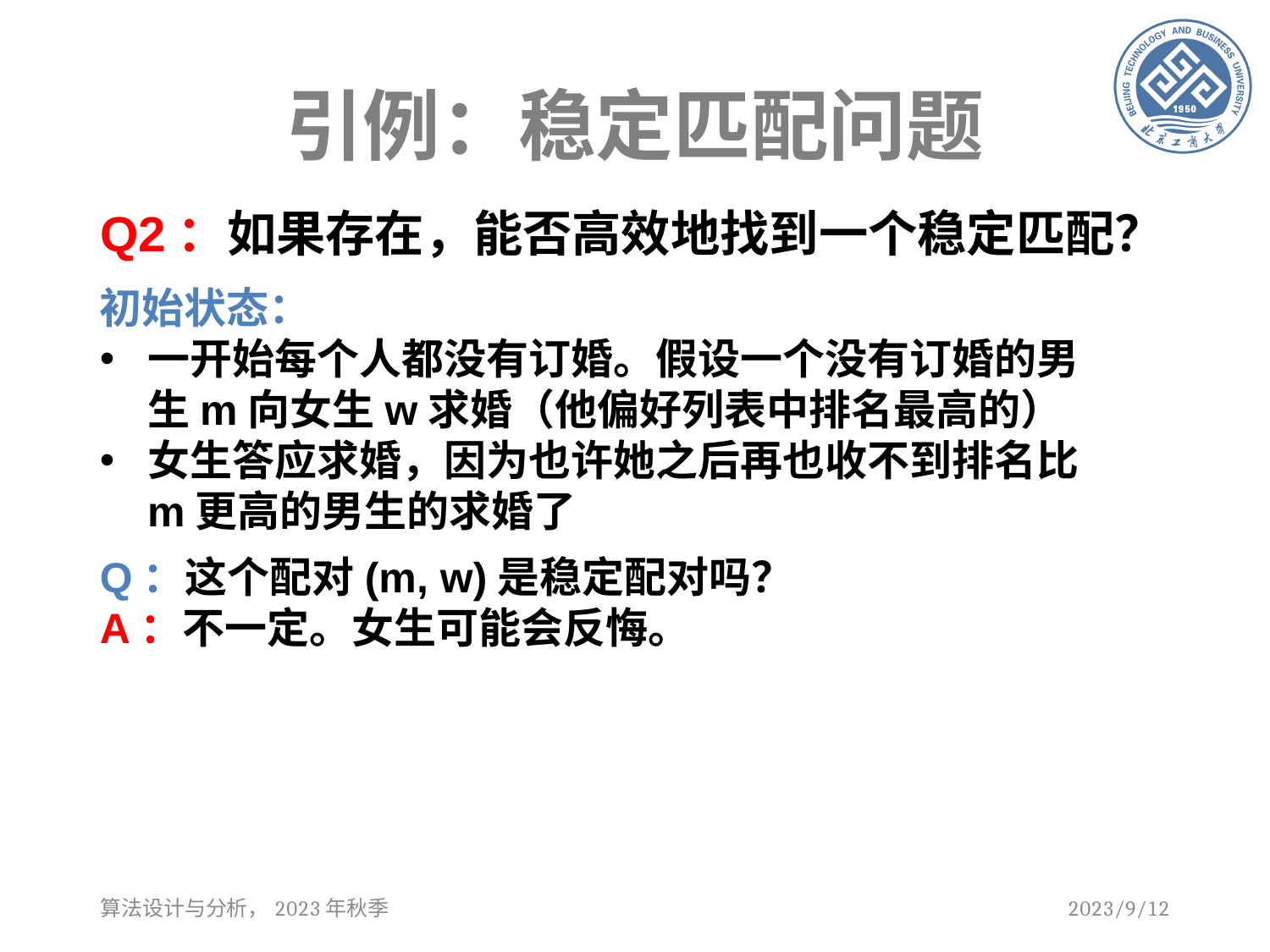

# 引例：稳定匹配问题
Q2：如果存在，能否高效地找到一个稳定匹配？
初始状态：
一开始每个人都没有订婚。假设一个没有订婚的男生m向女生w求婚（他偏好列表中排名最高的）
女生答应求婚，因为也许她之后再也收不到排名比m更高的男生的求婚了
Q：这个配对(m, w)是稳定配对吗？
A：不一定。女生可能会反悔。
算法设计与分析，2023年秋季
2023/9/12